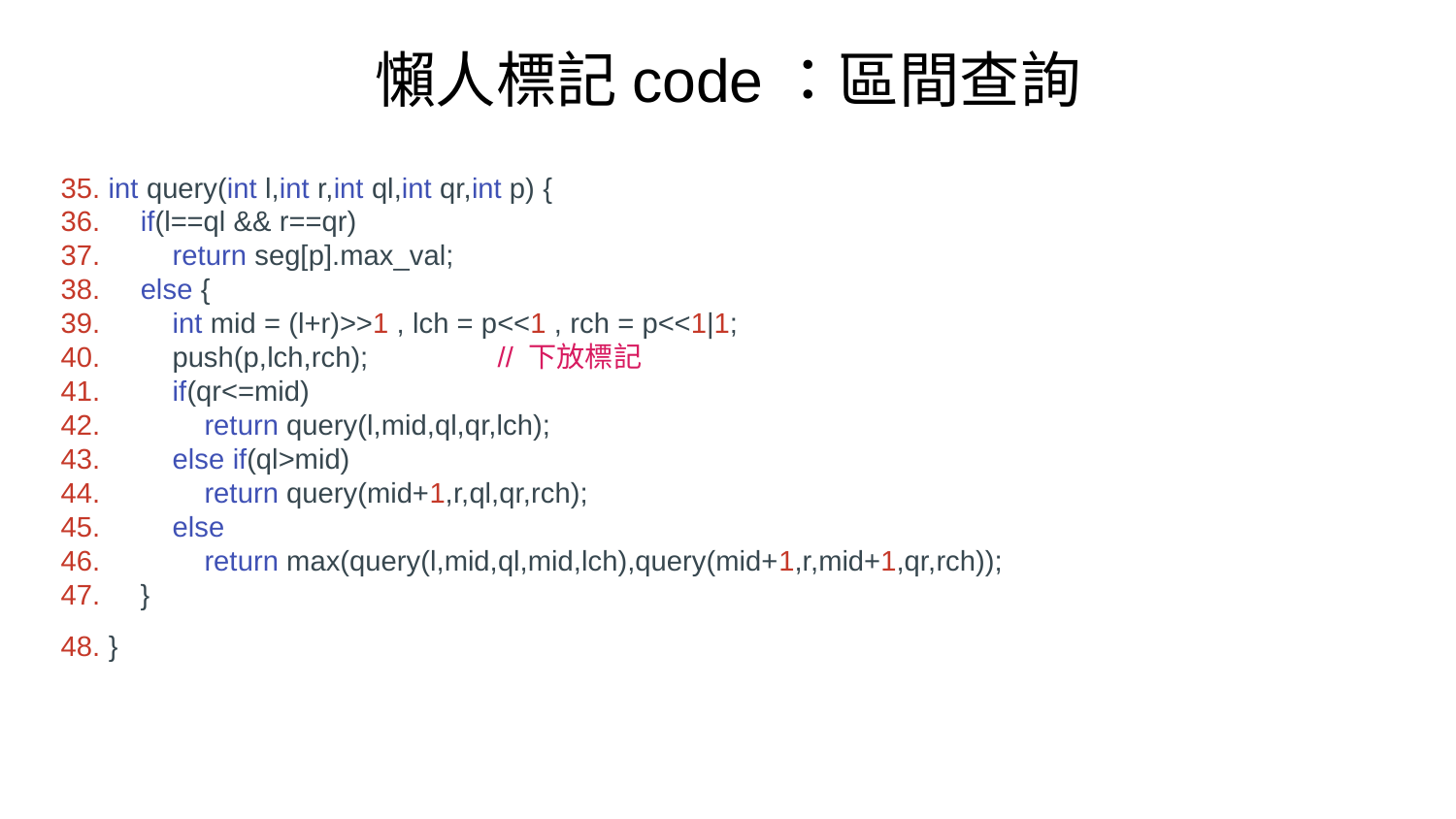

懶人標記code：區間查詢
35. int query(int l,int r,int ql,int qr,int p) {
36.     if(l==ql && r==qr)
37.         return seg[p].max_val;
38.     else {
39.         int mid = (l+r)>>1 , lch = p<<1 , rch = p<<1|1;
40.         push(p,lch,rch);	// 下放標記
41.         if(qr<=mid)
42.             return query(l,mid,ql,qr,lch);
43.         else if(ql>mid)
44.             return query(mid+1,r,ql,qr,rch);
45.         else
46.             return max(query(l,mid,ql,mid,lch),query(mid+1,r,mid+1,qr,rch));
47.     }
48. }